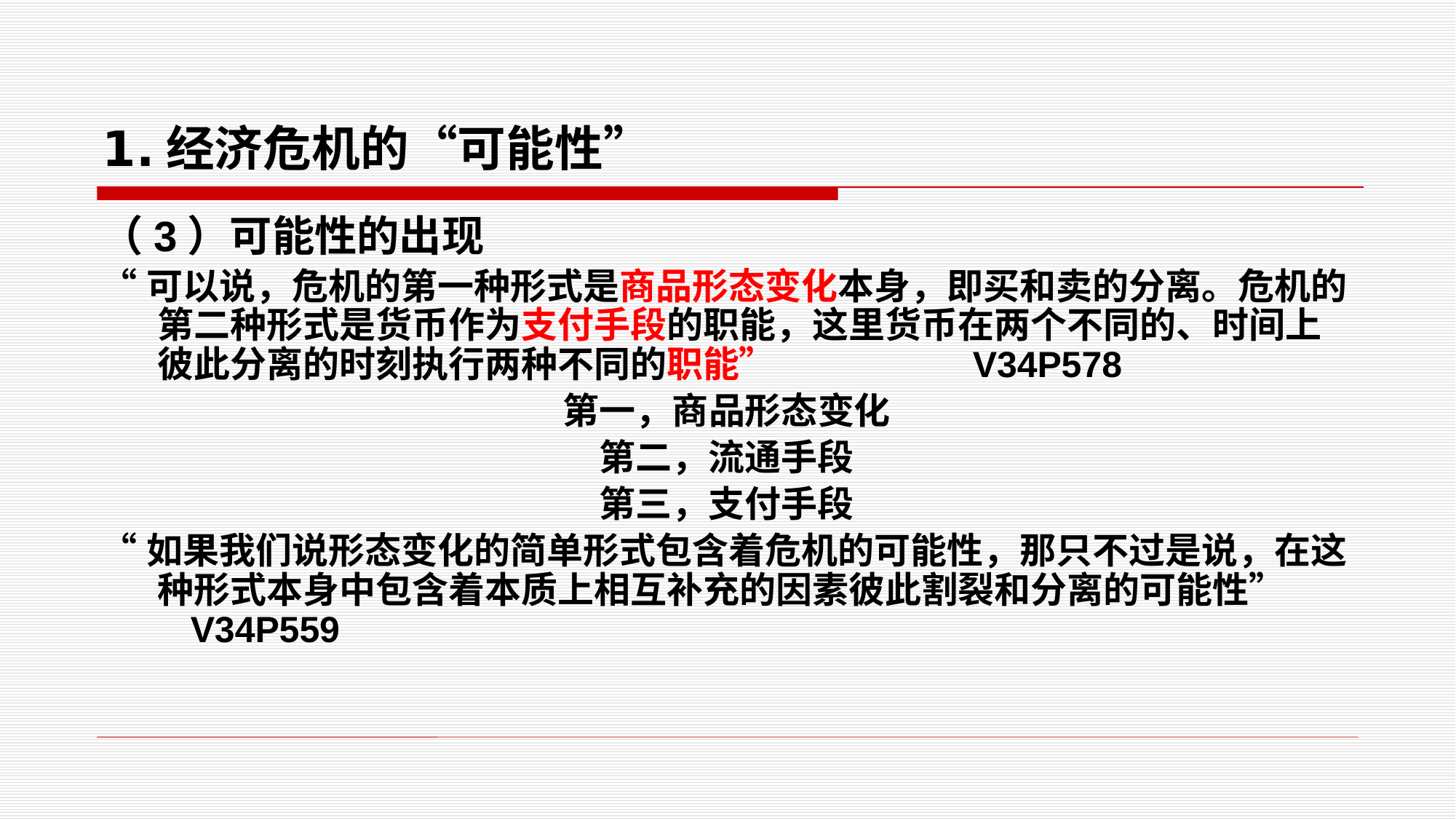

# 1.经济危机的“可能性”
（3）可能性的出现
“可以说，危机的第一种形式是商品形态变化本身，即买和卖的分离。危机的第二种形式是货币作为支付手段的职能，这里货币在两个不同的、时间上彼此分离的时刻执行两种不同的职能”                       V34P578
第一，商品形态变化
第二，流通手段
第三，支付手段
“如果我们说形态变化的简单形式包含着危机的可能性，那只不过是说，在这种形式本身中包含着本质上相互补充的因素彼此割裂和分离的可能性”            V34P559